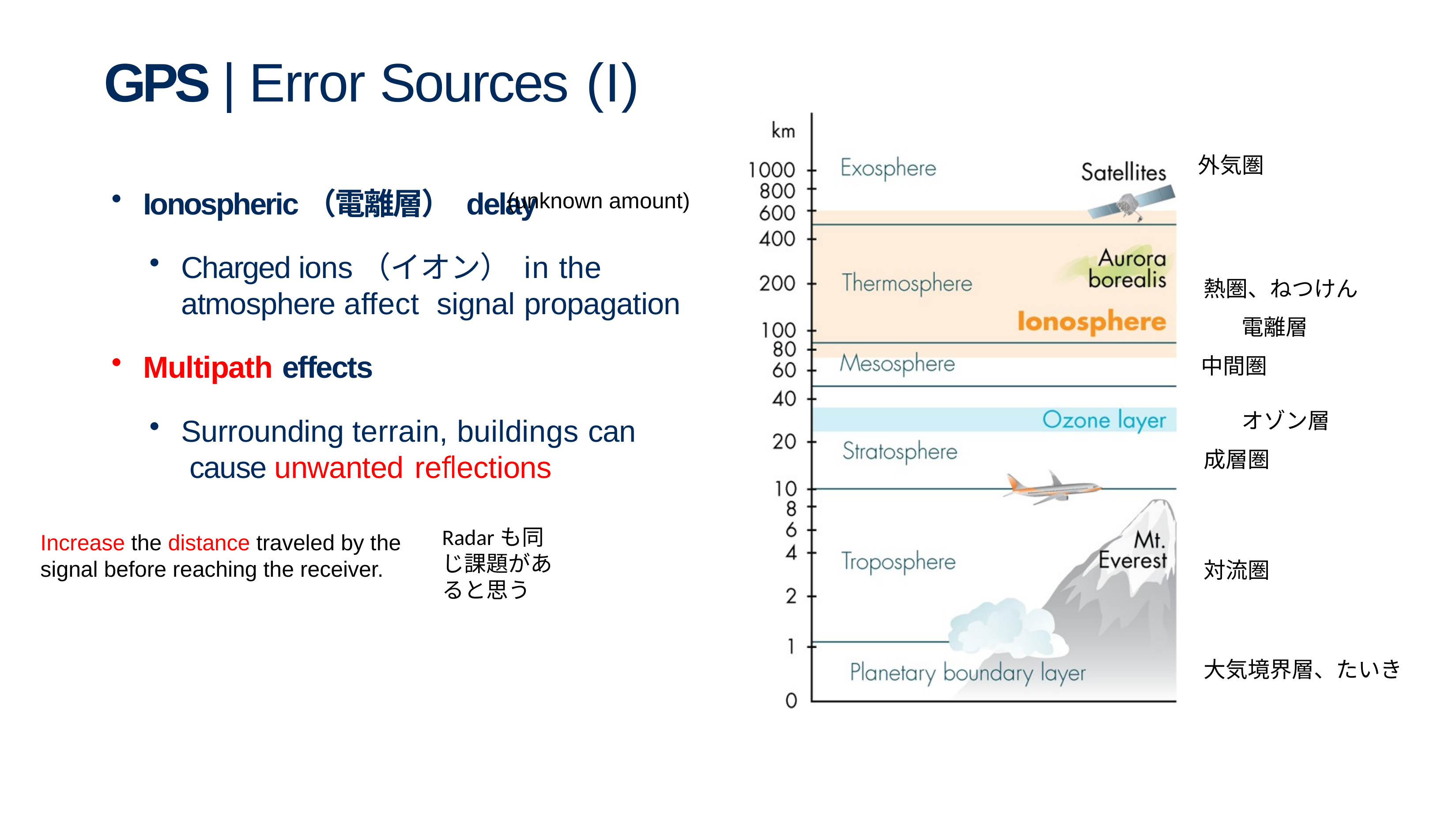

# GPS | Error Sources (I)

外気圏
Ionospheric（電離層） delay
Charged ions（イオン） in the atmosphere affect  signal propagation
Multipath effects
Surrounding terrain, buildings can  cause unwanted reflections
(unknown amount)
熱圏、ねつけん
電離層
中間圏
オゾン層
成層圏
Radarも同じ課題があると思う
Increase the distance traveled by the signal before reaching the receiver.
対流圏
大気境界層、たいき